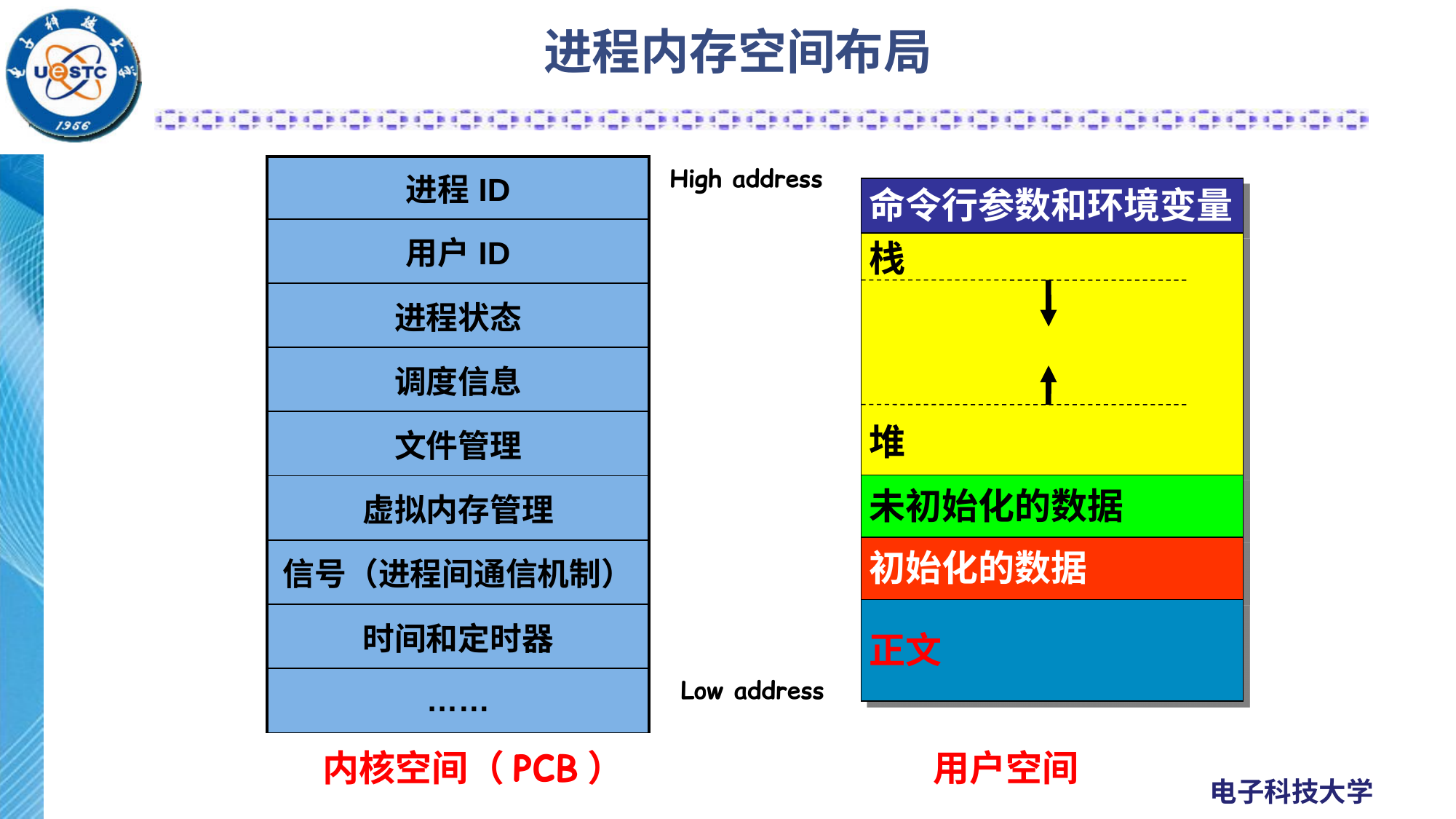

# 进程内存空间布局
| 进程ID |
| --- |
| 用户ID |
| 进程状态 |
| 调度信息 |
| 文件管理 |
| 虚拟内存管理 |
| 信号（进程间通信机制） |
| 时间和定时器 |
| …… |
High address
命令行参数和环境变量
栈

堆

未初始化的数据
初始化的数据
正文
Low address
用户空间
内核空间（PCB）